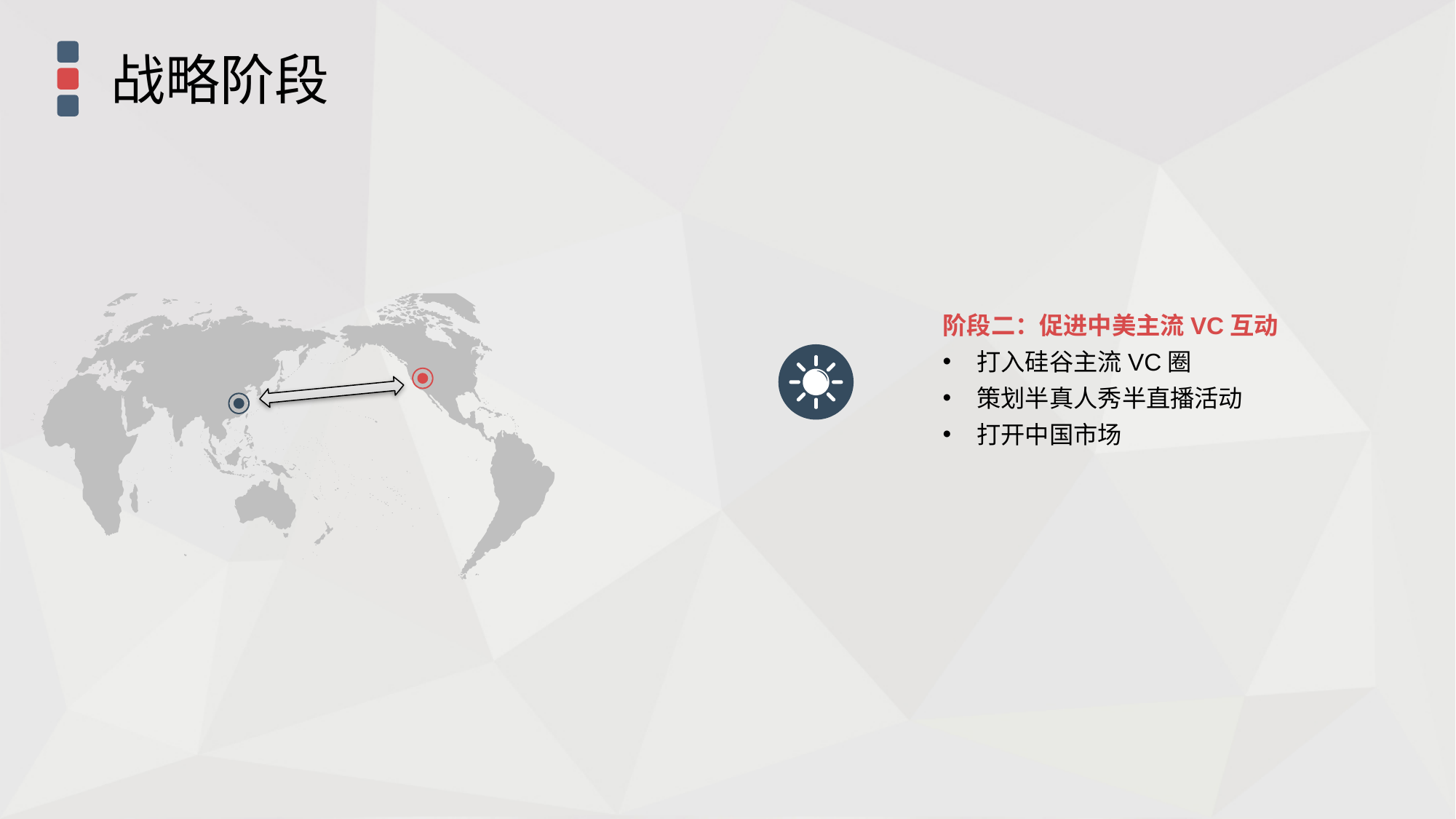

战略阶段

阶段二：促进中美主流VC互动
打入硅谷主流VC圈
策划半真人秀半直播活动
打开中国市场